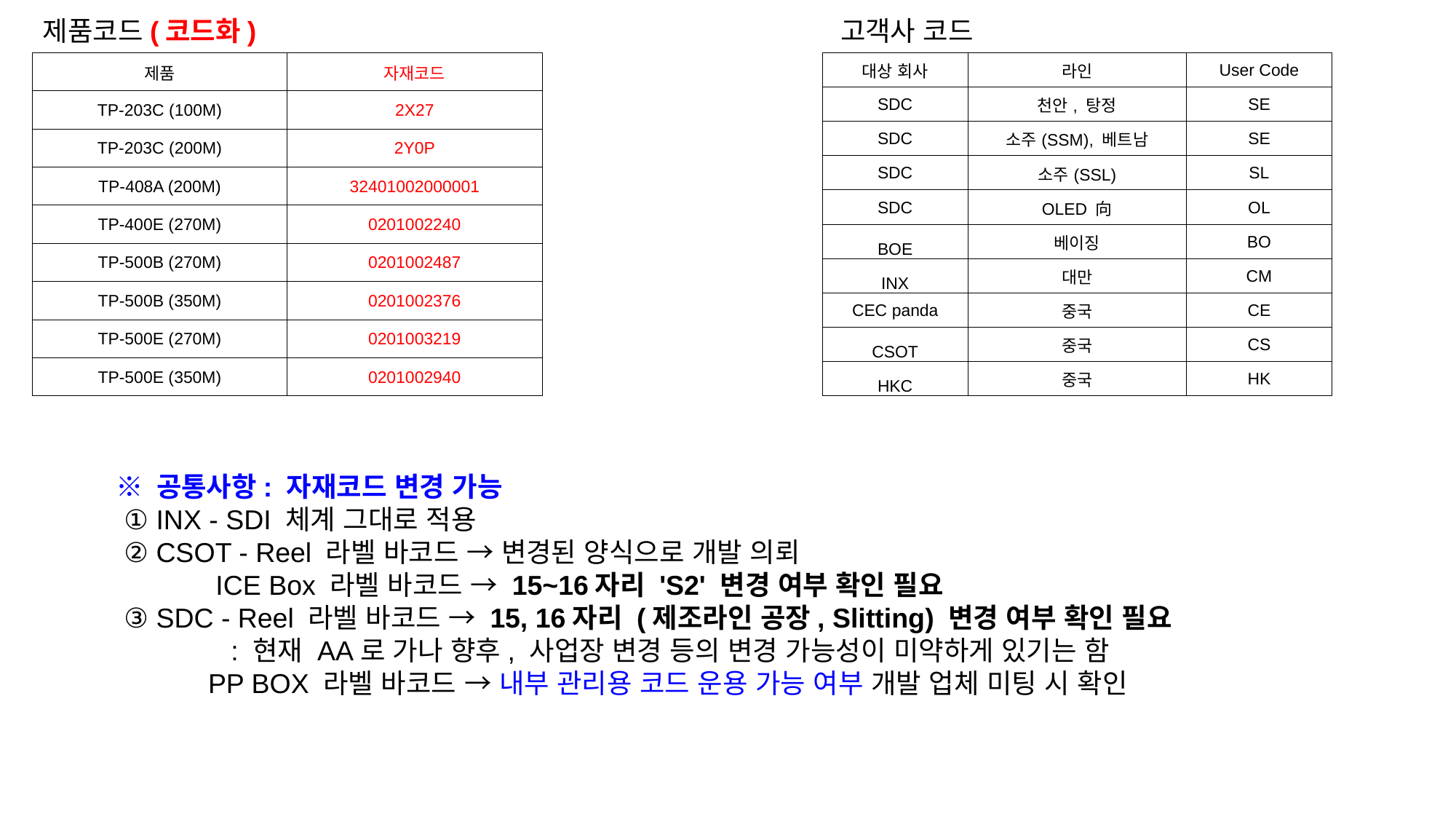

제품코드(코드화)
고객사 코드
| 제품 | 자재코드 |
| --- | --- |
| TP-203C (100M) | 2X27 |
| TP-203C (200M) | 2Y0P |
| TP-408A (200M) | 32401002000001 |
| TP-400E (270M) | 0201002240 |
| TP-500B (270M) | 0201002487 |
| TP-500B (350M) | 0201002376 |
| TP-500E (270M) | 0201003219 |
| TP-500E (350M) | 0201002940 |
| 대상 회사 | 라인 | User Code |
| --- | --- | --- |
| SDC | 천안, 탕정 | SE |
| SDC | 소주(SSM), 베트남 | SE |
| SDC | 소주(SSL) | SL |
| SDC | OLED 向 | OL |
| BOE | 베이징 | BO |
| INX | 대만 | CM |
| CEC panda | 중국 | CE |
| CSOT | 중국 | CS |
| HKC | 중국 | HK |
※ 공통사항: 자재코드 변경 가능
 ① INX - SDI 체계 그대로 적용
 ② CSOT - Reel 라벨 바코드 → 변경된 양식으로 개발 의뢰
             ICE Box 라벨 바코드 → 15~16자리 'S2' 변경 여부 확인 필요
 ③ SDC - Reel 라벨 바코드 → 15, 16자리 (제조라인 공장, Slitting) 변경 여부 확인 필요
               : 현재 AA로 가나 향후, 사업장 변경 등의 변경 가능성이 미약하게 있기는 함
            PP BOX 라벨 바코드 → 내부 관리용 코드 운용 가능 여부 개발 업체 미팅 시 확인